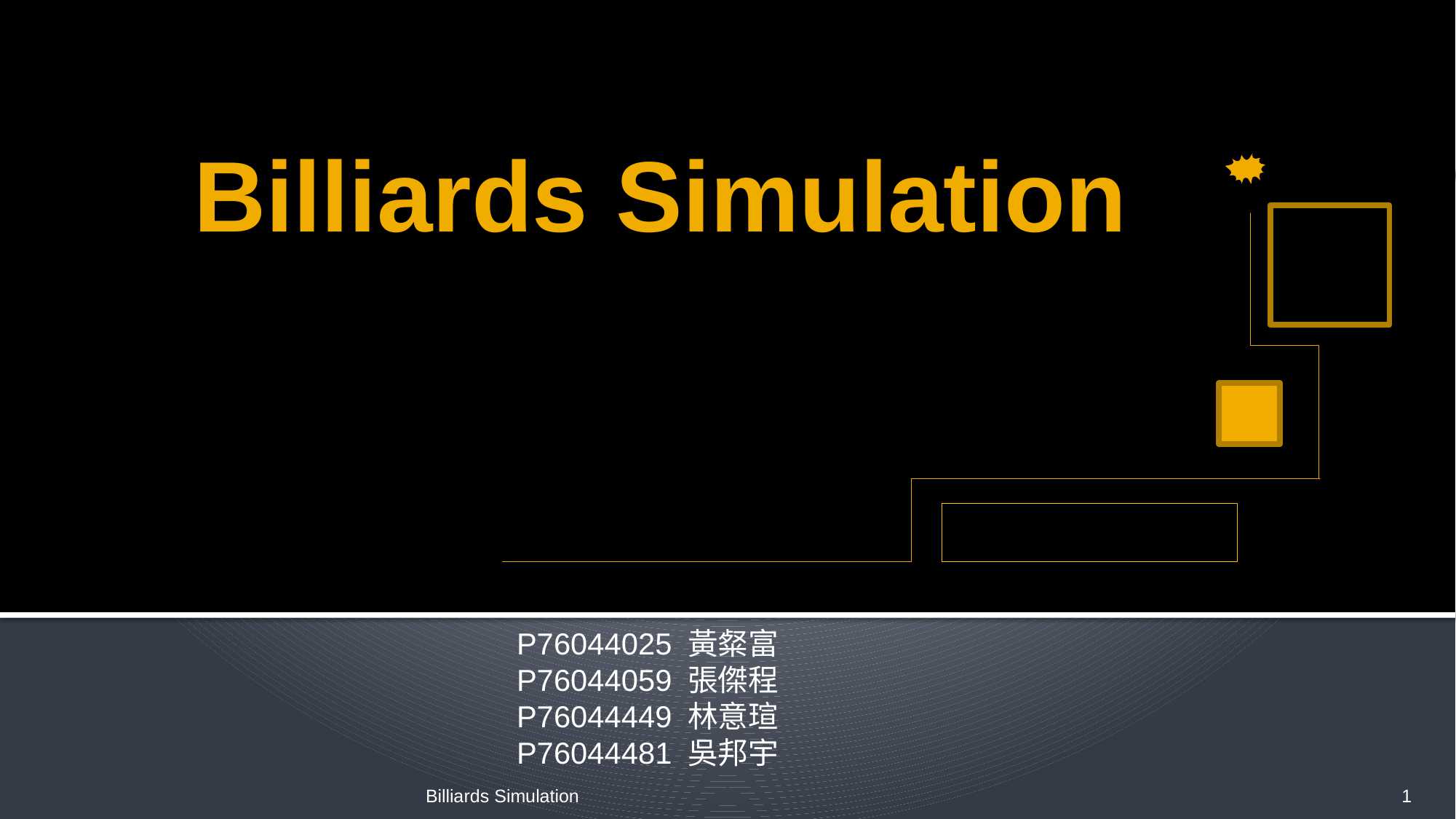

# Billiards Simulation

P76044025 黃粲富
P76044059 張傑程
P76044449 林意瑄
P76044481 吳邦宇

Billiards Simulation
1